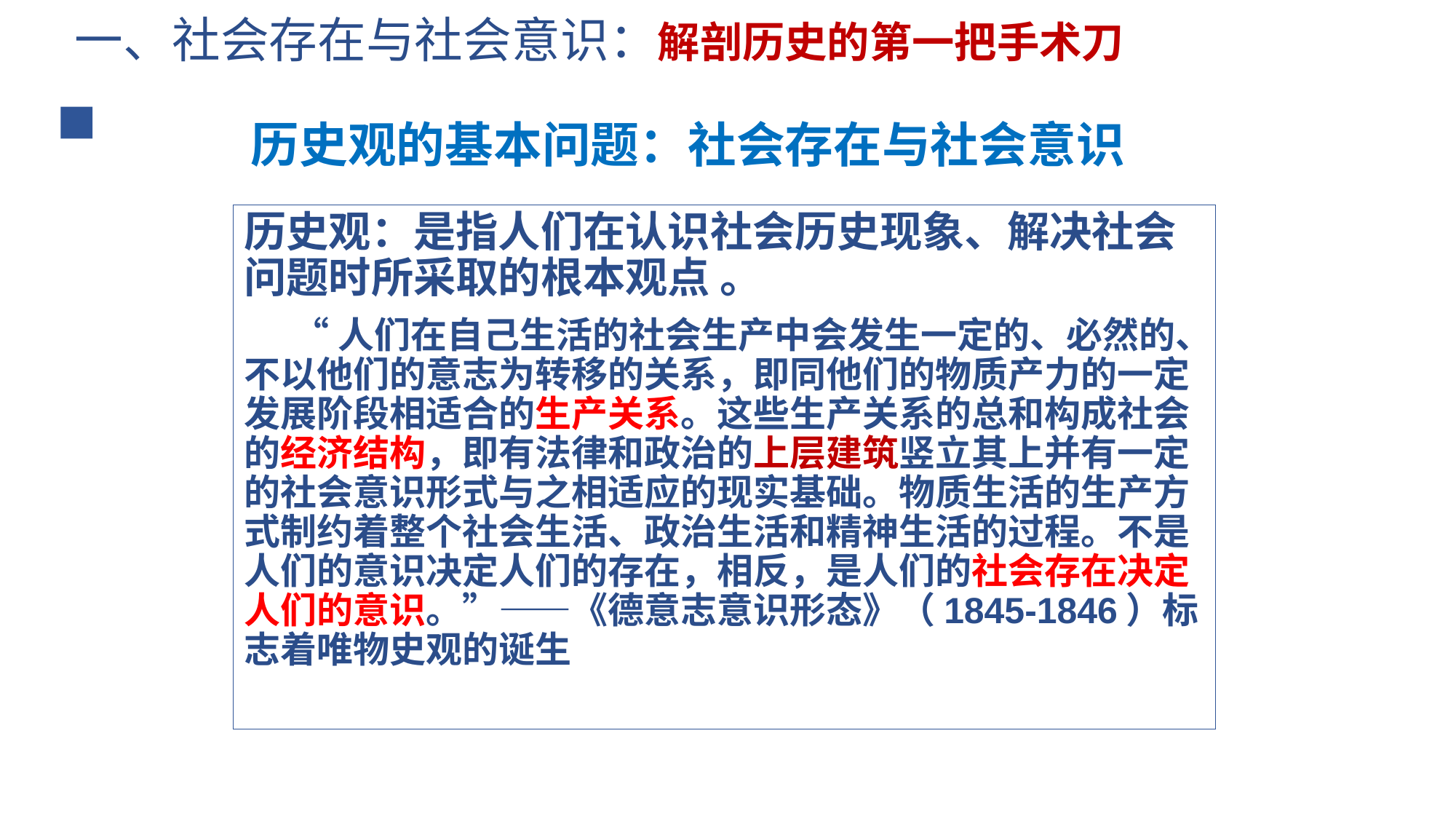

# 一、社会存在与社会意识：解剖历史的第一把手术刀
历史观的基本问题：社会存在与社会意识
历史观：是指人们在认识社会历史现象、解决社会问题时所采取的根本观点 。
      “人们在自己生活的社会生产中会发生一定的、必然的、不以他们的意志为转移的关系，即同他们的物质产力的一定发展阶段相适合的生产关系。这些生产关系的总和构成社会的经济结构，即有法律和政治的上层建筑竖立其上并有一定的社会意识形式与之相适应的现实基础。物质生活的生产方式制约着整个社会生活、政治生活和精神生活的过程。不是人们的意识决定人们的存在，相反，是人们的社会存在决定人们的意识。”——《德意志意识形态》（1845-1846）标志着唯物史观的诞生